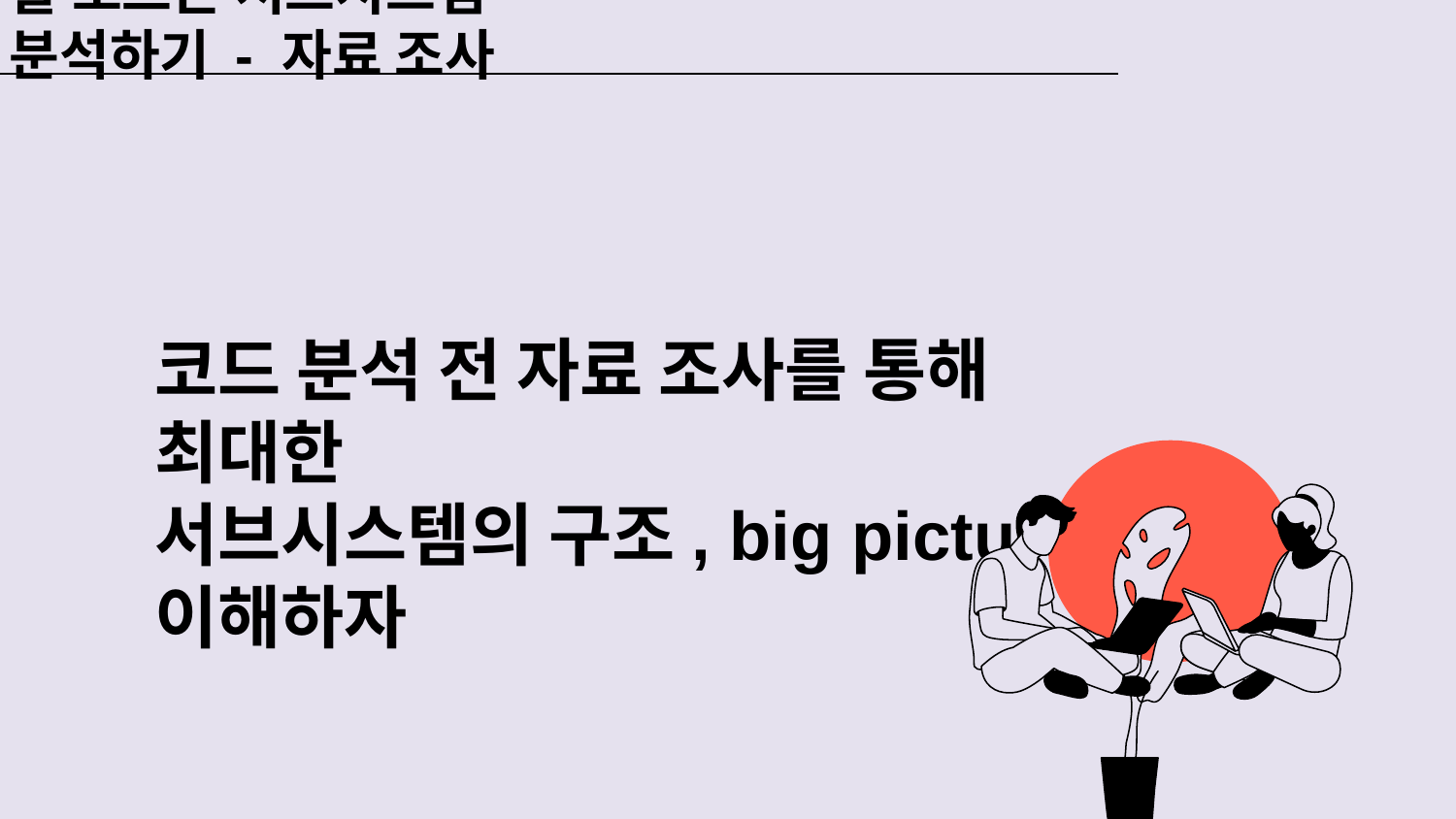

# 잘 모르는 서브시스템 분석하기 - 자료 조사
코드 분석 전 자료 조사를 통해 최대한
서브시스템의 구조, big picture를 이해하자